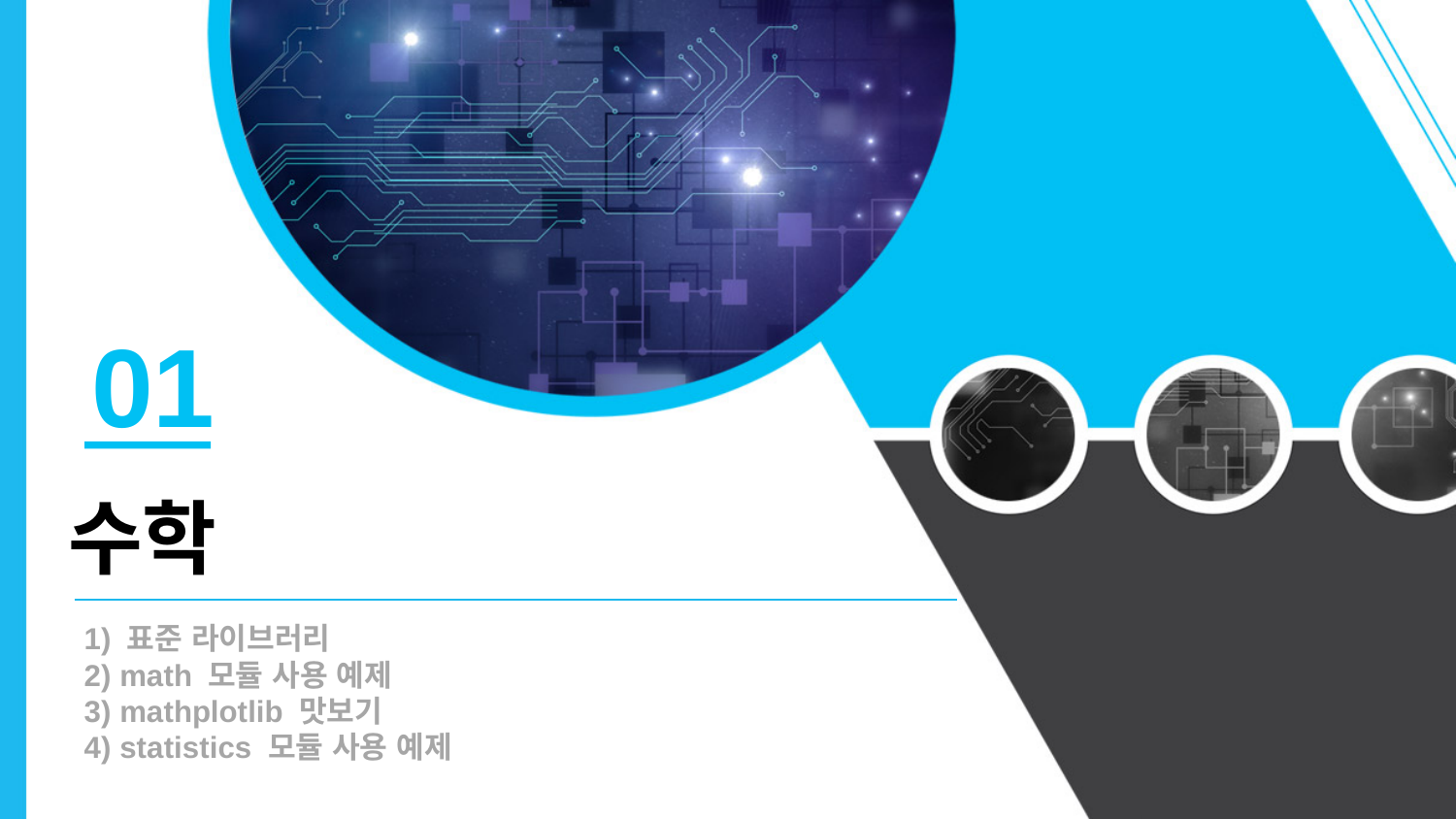

01

수학
1) 표준 라이브러리
2) math 모듈 사용 예제
3) mathplotlib 맛보기
4) statistics 모듈 사용 예제